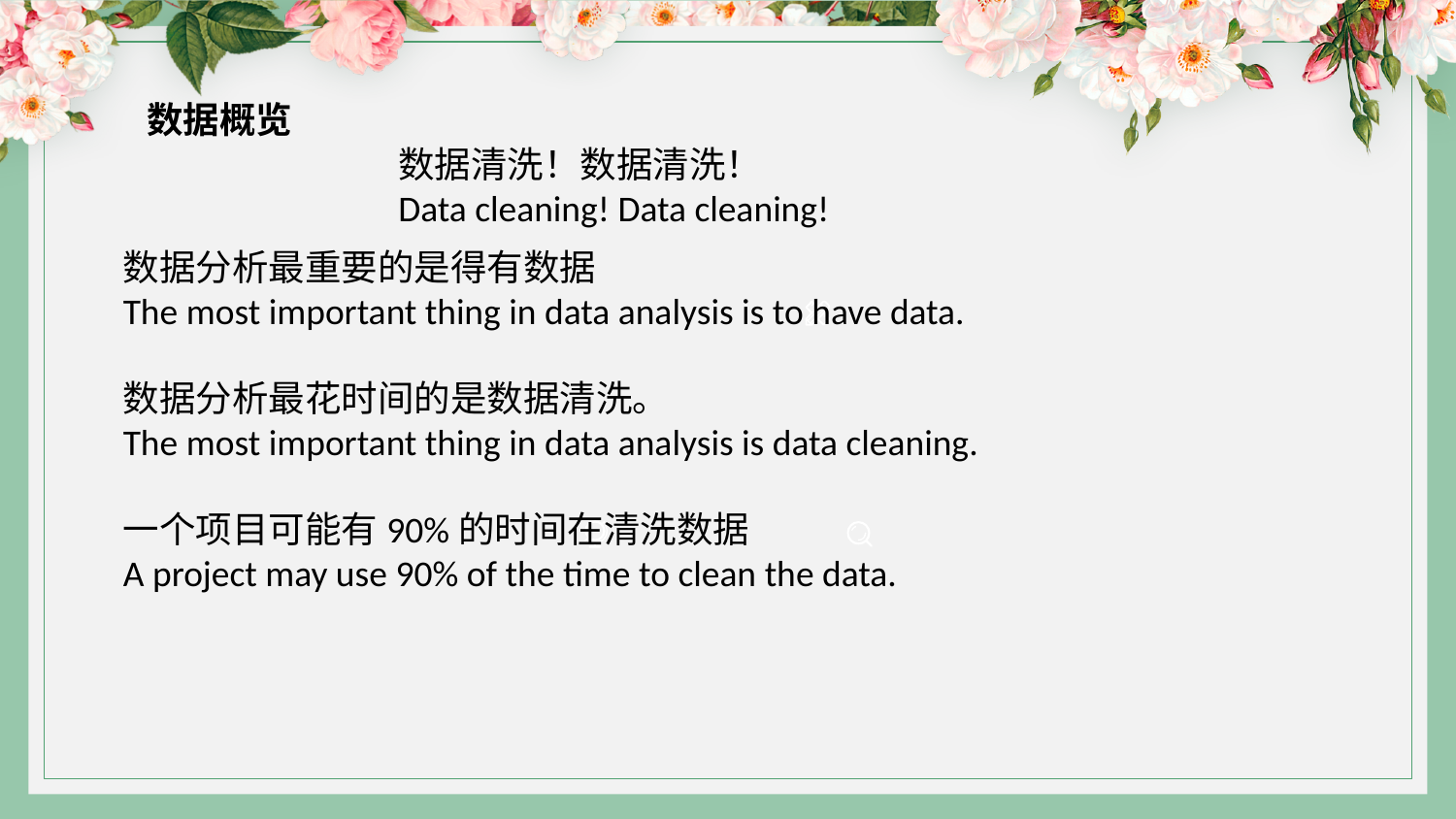

数据概览
数据清洗！数据清洗！
Data cleaning! Data cleaning!
数据分析最重要的是得有数据
The most important thing in data analysis is to have data.

数据分析最花时间的是数据清洗。
The most important thing in data analysis is data cleaning.

一个项目可能有90%的时间在清洗数据
A project may use 90% of the time to clean the data.